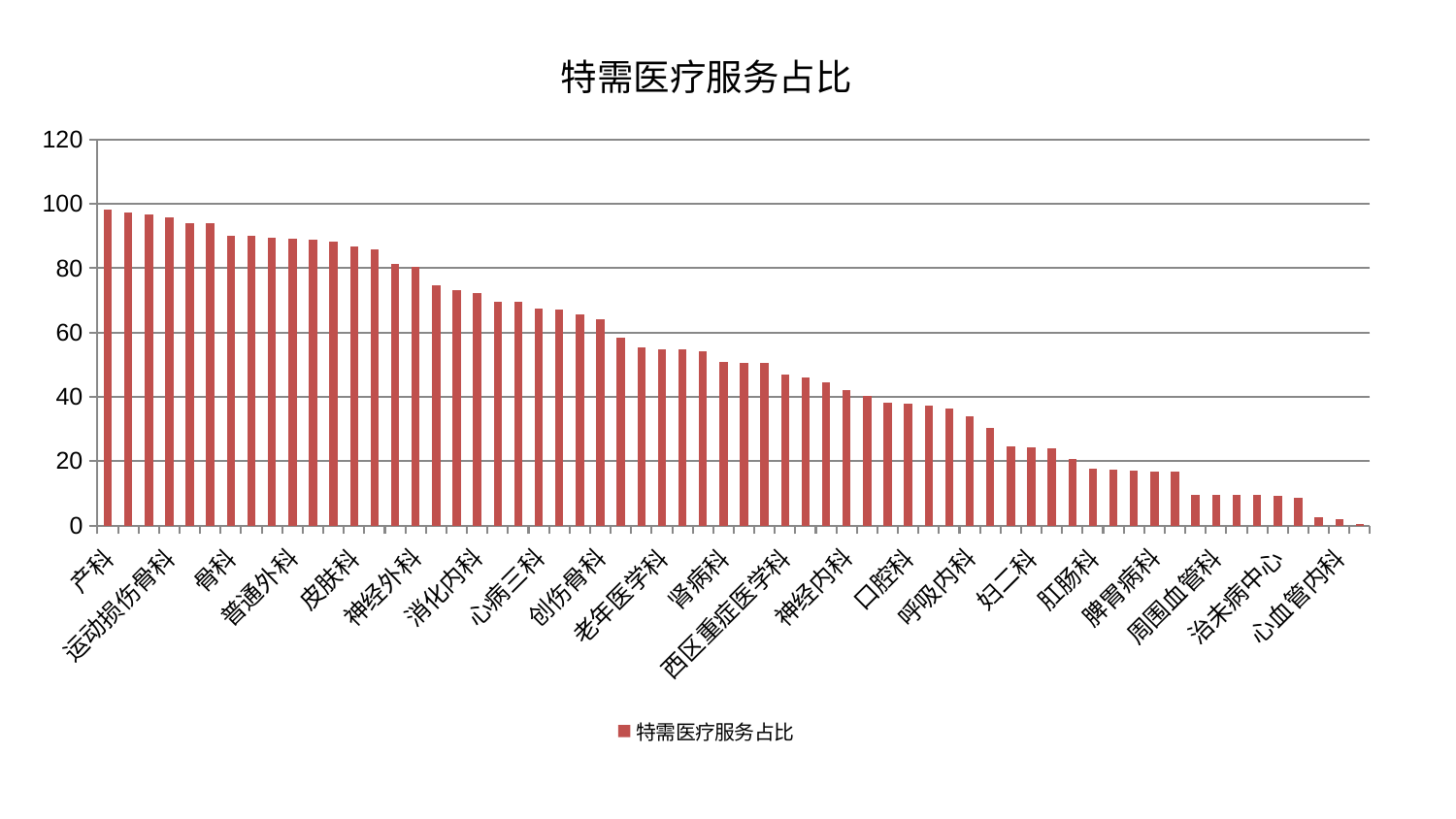

### Chart: 特需医疗服务占比

| Category | 特需医疗服务占比 |
|---|---|
| 产科 | 98.0988503237794 |
| 耳鼻喉科 | 97.24558566030011 |
| 内分泌科 | 96.81481714815034 |
| 运动损伤骨科 | 95.73110672251717 |
| 心病一科 | 94.05318528534924 |
| 美容皮肤科 | 94.02281111265142 |
| 骨科 | 90.20181903334688 |
| 乳腺甲状腺外科 | 90.00988208646193 |
| 胸外科 | 89.63052150751733 |
| 普通外科 | 89.21885557310169 |
| 推拿科 | 88.75059837079617 |
| 妇科 | 88.24363955799741 |
| 皮肤科 | 86.73887045639508 |
| 血液科 | 85.89884436549882 |
| 脑病三科 | 81.37132302648031 |
| 神经外科 | 80.46652398293462 |
| 男科 | 74.6588073548721 |
| 显微骨科 | 73.1540731783368 |
| 消化内科 | 72.39913931287573 |
| 东区重症医学科 | 69.72178885028192 |
| 中医外治中心 | 69.47915458871279 |
| 心病三科 | 67.46063141207095 |
| 心病四科 | 67.0988187200886 |
| 妇科妇二科合并 | 65.6266383130494 |
| 创伤骨科 | 64.160247538696 |
| 心病二科 | 58.548570281617415 |
| 肾脏内科 | 55.425075172866215 |
| 老年医学科 | 54.892692537762834 |
| 肝胆外科 | 54.82224634728339 |
| 泌尿外科 | 54.03294400777816 |
| 肾病科 | 50.87351461664424 |
| 中医经典科 | 50.48714358573862 |
| 脊柱骨科 | 50.42814809562639 |
| 西区重症医学科 | 46.876479818689006 |
| 小儿骨科 | 46.17759969960493 |
| 脾胃科消化科合并 | 44.656901994136945 |
| 神经内科 | 42.14622112124622 |
| 肝病科 | 40.41907803585634 |
| 医院 | 38.1009138632985 |
| 口腔科 | 37.82645813211818 |
| 肿瘤内科 | 37.13885494642959 |
| 风湿病科 | 36.50508726873829 |
| 呼吸内科 | 33.948207142390665 |
| 重症医学科 | 30.216756238042098 |
| 小儿推拿科 | 24.573159407463297 |
| 妇二科 | 24.33789060812115 |
| 眼科 | 23.925835384475413 |
| 东区肾病科 | 20.80668414490652 |
| 肛肠科 | 17.626633613496768 |
| 关节骨科 | 17.348031515455364 |
| 脑病二科 | 16.92907904690344 |
| 脾胃病科 | 16.892609685406136 |
| 综合内科 | 16.89227840008145 |
| 身心医学科 | 9.61152690025655 |
| 周围血管科 | 9.603997251047037 |
| 康复科 | 9.511671183236547 |
| 脑病一科 | 9.428158517723562 |
| 治未病中心 | 9.13175536061528 |
| 微创骨科 | 8.597550679336297 |
| 针灸科 | 2.639776181592368 |
| 心血管内科 | 1.8461480600986402 |
| 儿科 | 0.5407858960353895 |
232